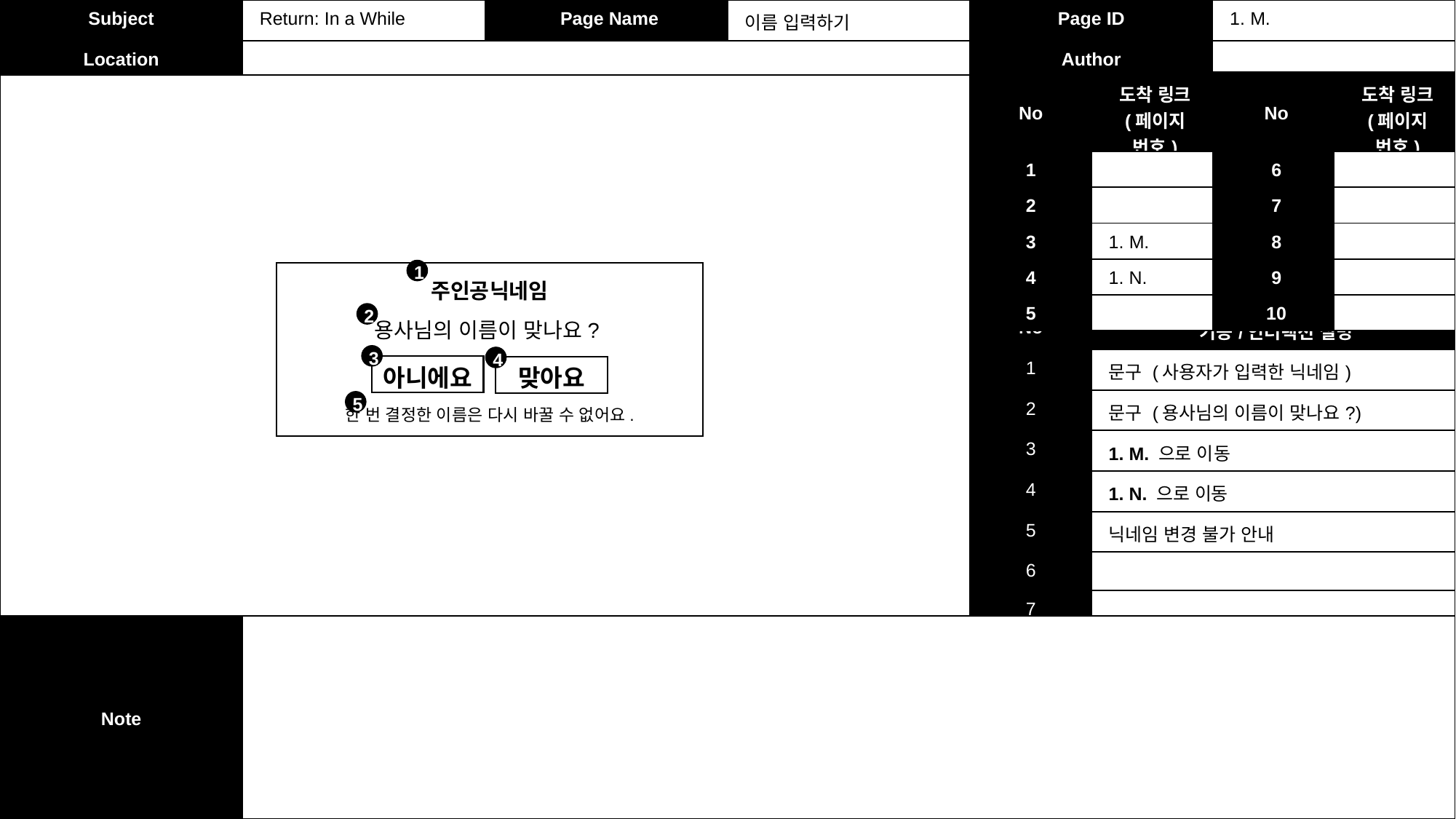

| Subject | Return: In a While | Page Name | 이름 입력하기 | Page ID | 1. M. |
| --- | --- | --- | --- | --- | --- |
| Location |  |  |  | Author |  |

| No | 도착 링크 (페이지 번호) | No | 도착 링크 (페이지 번호) |
| --- | --- | --- | --- |
| 1 |  | 6 |  |
| 2 |  | 7 |  |
| 3 | 1. M. | 8 |  |
| 4 | 1. N. | 9 |  |
| 5 |  | 10 |  |
1

주인공닉네임
2
| No | 기능/인터랙션 설명 |
| --- | --- |
| 1 | 문구 (사용자가 입력한 닉네임) |
| 2 | 문구 (용사님의 이름이 맞나요?) |
| 3 | 1. M. 으로 이동 |
| 4 | 1. N. 으로 이동 |
| 5 | 닉네임 변경 불가 안내 |
| 6 |  |
| 7 |  |
용사님의 이름이 맞나요?
3
4
아니에요
맞아요
5
한 번 결정한 이름은 다시 바꿀 수 없어요.
| Note |  |
| --- | --- |